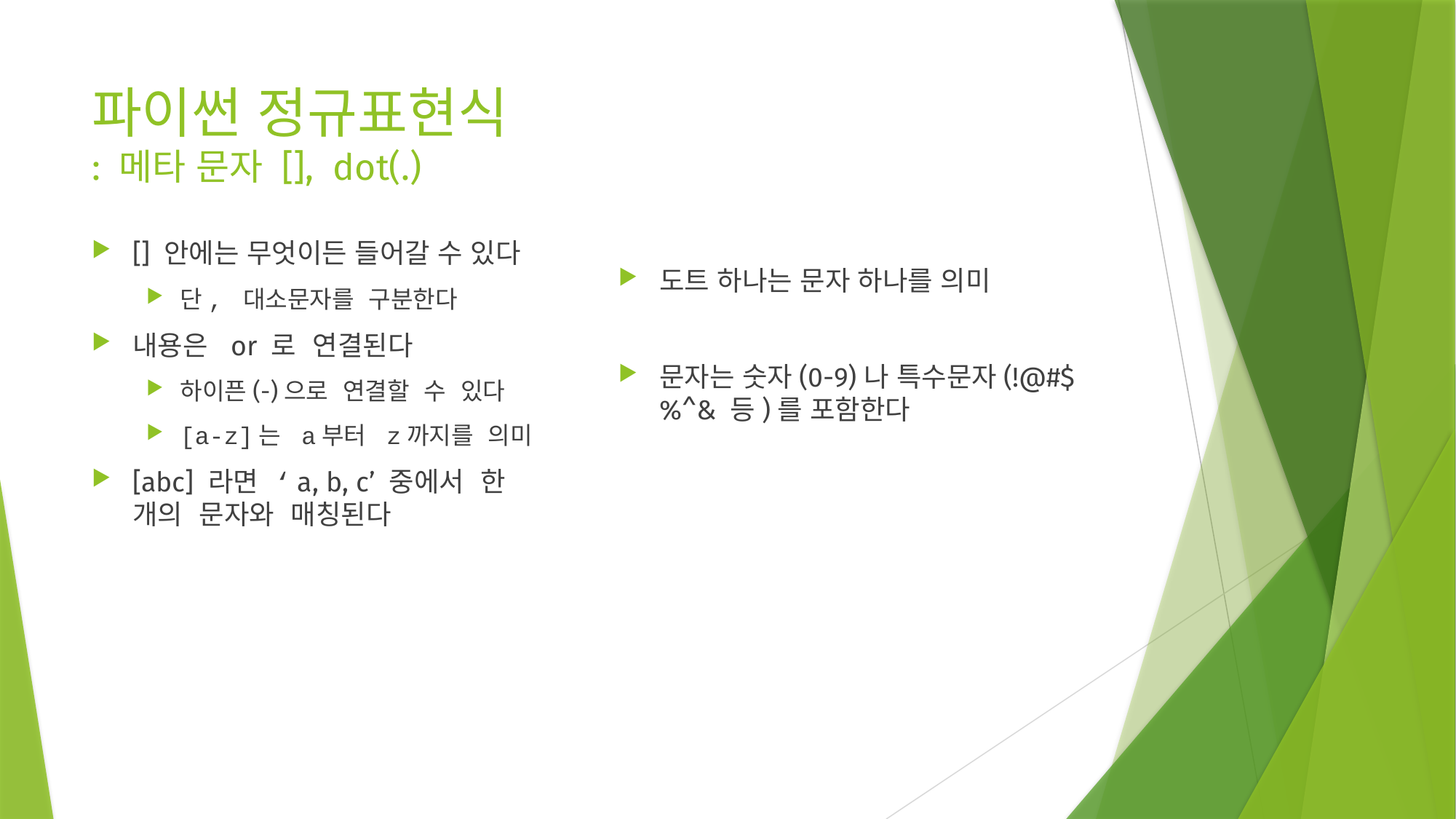

# 파이썬 정규표현식 : 메타 문자 [],  dot(.)
[] 안에는 무엇이든 들어갈 수 있다
단, 대소문자를 구분한다
내용은 or 로 연결된다
하이픈(-)으로 연결할 수 있다
[a-z]는 a부터 z까지를 의미
[abc] 라면 ‘a, b, c’ 중에서 한 개의 문자와 매칭된다
도트 하나는 문자 하나를 의미

문자는 숫자(0-9)나 특수문자(!@#$%^& 등)를 포함한다